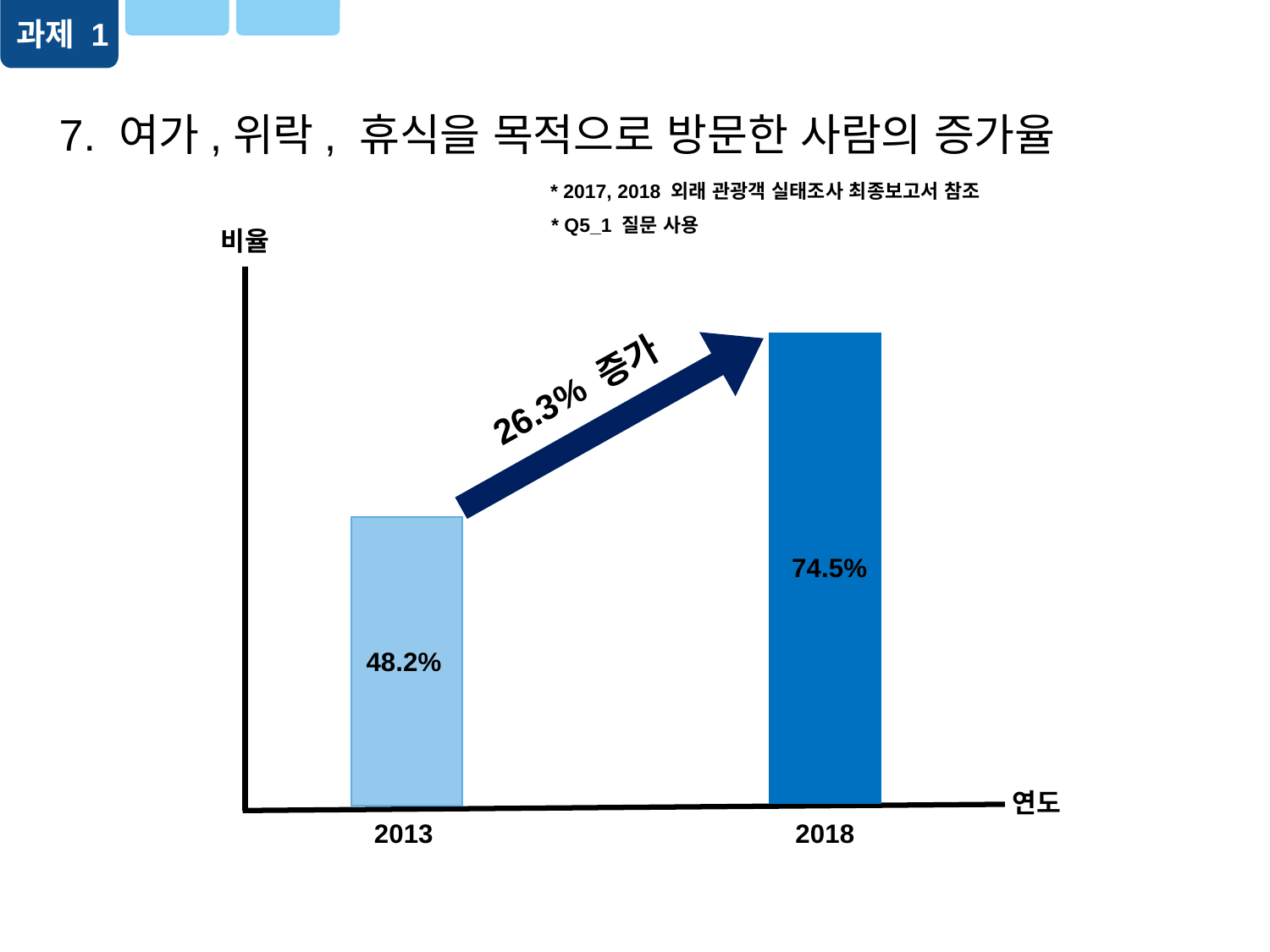

과제 1
7. 여가,위락, 휴식을 목적으로 방문한 사람의 증가율
* 2017, 2018 외래 관광객 실태조사 최종보고서 참조
* Q5_1 질문 사용
비율

26.3% 증가

74.5%
48.2%
연도
2013
2018